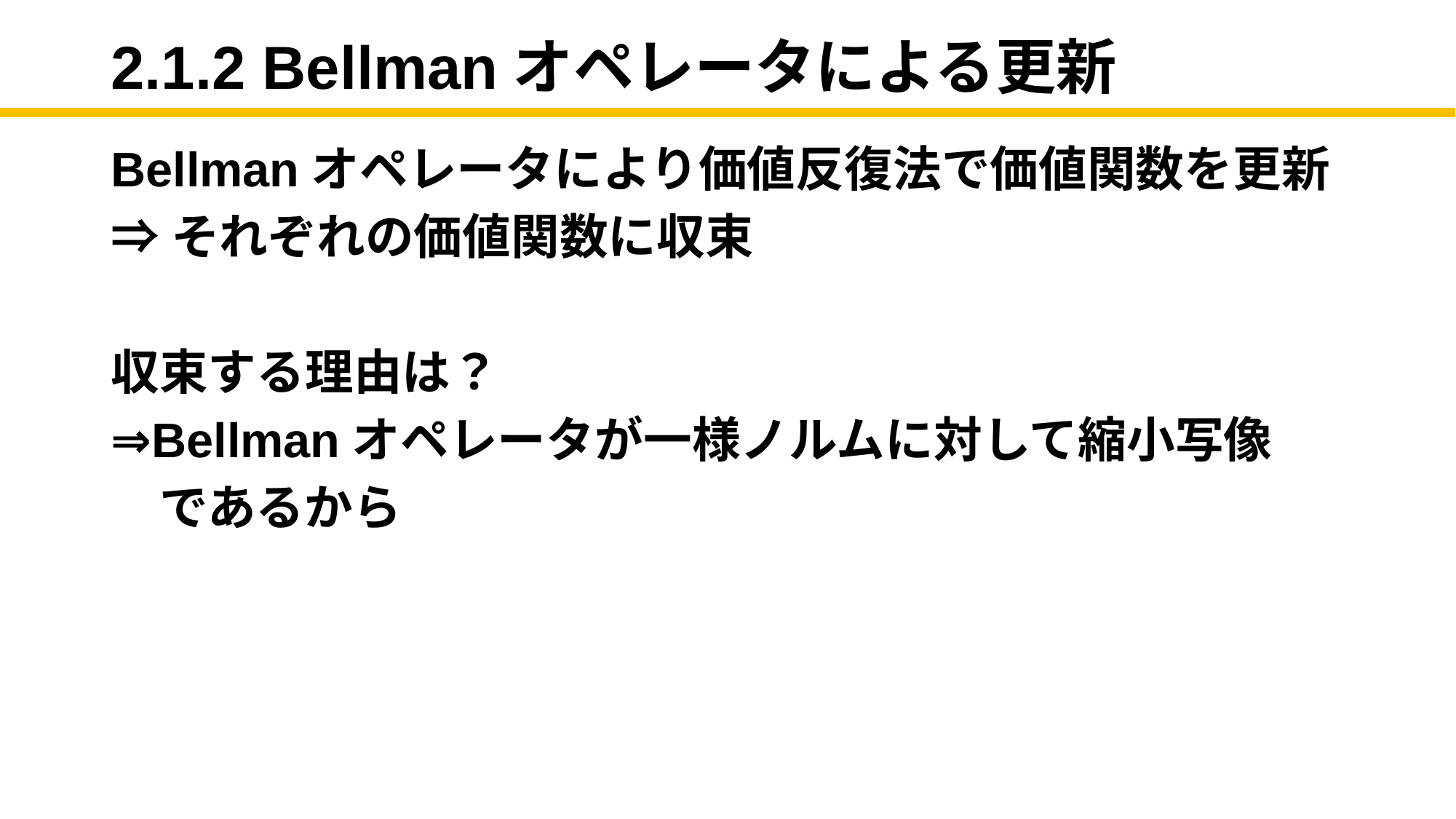

# 2.1.2 Bellmanオペレータによる更新
Bellmanオペレータにより価値反復法で価値関数を更新
⇒それぞれの価値関数に収束

収束する理由は？
⇒Bellmanオペレータが一様ノルムに対して縮小写像
　であるから